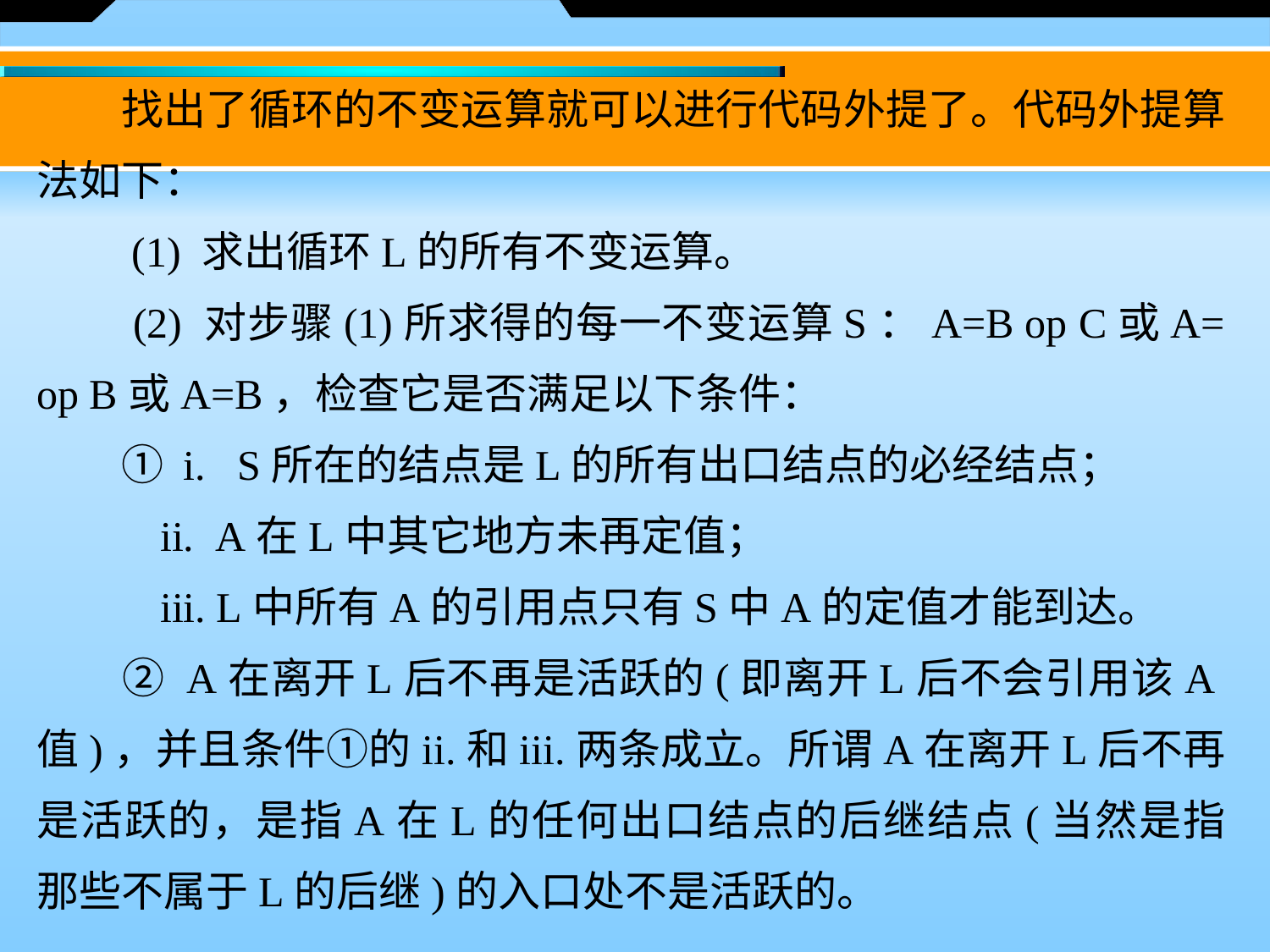

找出了循环的不变运算就可以进行代码外提了。代码外提算法如下：
　　(1) 求出循环L的所有不变运算。
　　(2) 对步骤(1)所求得的每一不变运算S：A=B op C或A= op B或A=B，检查它是否满足以下条件：
　　① i.   S所在的结点是L的所有出口结点的必经结点；
　　   ii.  A在L中其它地方未再定值；
　　   iii. L中所有A的引用点只有S中A的定值才能到达。
　　② A在离开L后不再是活跃的(即离开L后不会引用该A值)，并且条件①的ii.和iii.两条成立。所谓A在离开L后不再是活跃的，是指A在L的任何出口结点的后继结点(当然是指那些不属于L的后继)的入口处不是活跃的。